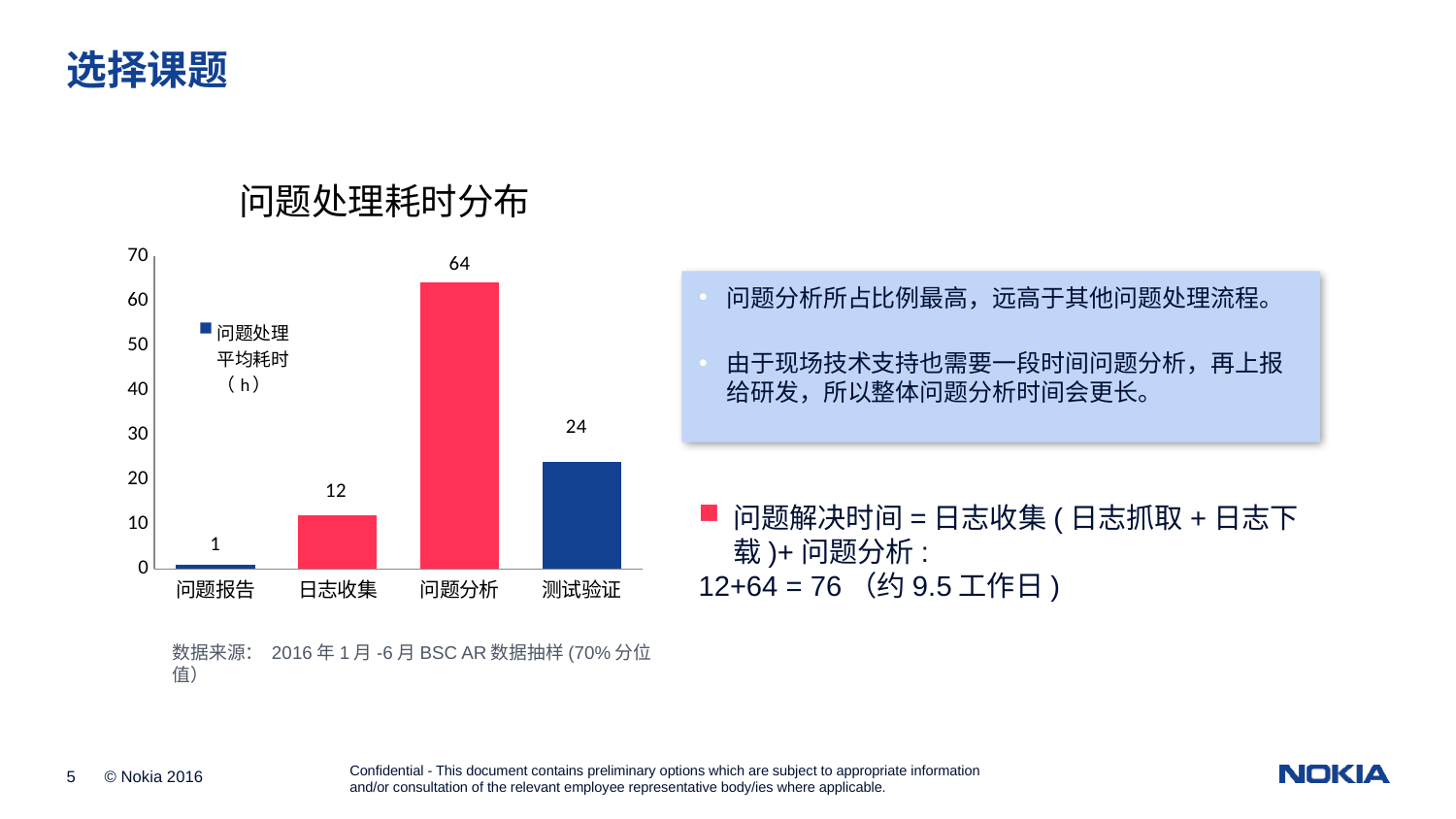

# 选择课题

### Chart: 问题处理耗时分布

| Category |  |
|---|---|
| 问题报告 | 1.0 |
| 日志收集 | 12.0 |
| 问题分析 | 64.0 |
| 测试验证 | 24.0 |
问题分析所占比例最高，远高于其他问题处理流程。
由于现场技术支持也需要一段时间问题分析，再上报给研发，所以整体问题分析时间会更长。

问题解决时间=日志收集(日志抓取+日志下载)+问题分析:
12+64 = 76（约9.5工作日)
数据来源： 2016年1月-6月BSC AR数据抽样(70%分位值）